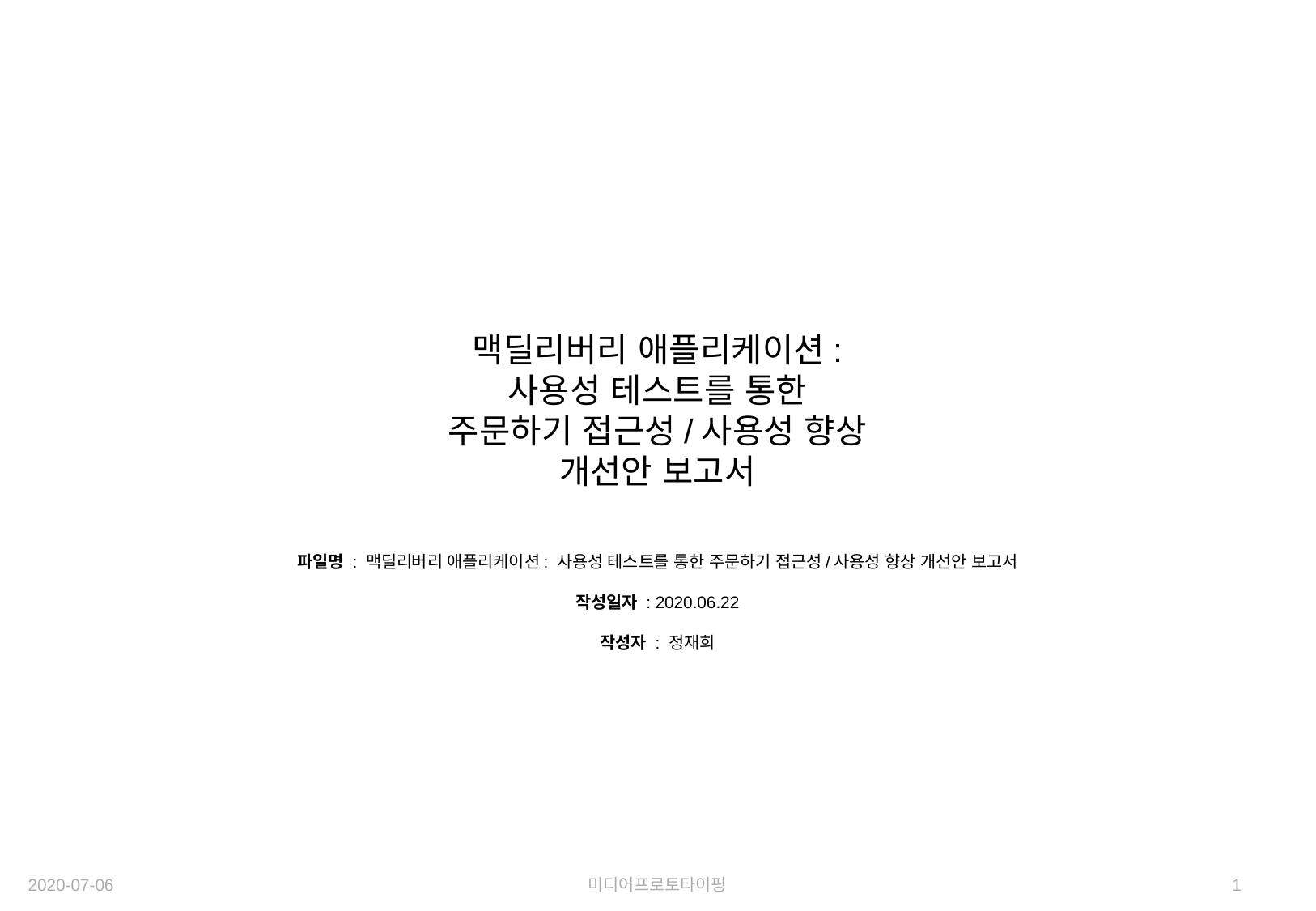

맥딜리버리 애플리케이션:
사용성 테스트를 통한
주문하기 접근성/사용성 향상
개선안 보고서
파일명 : 맥딜리버리 애플리케이션: 사용성 테스트를 통한 주문하기 접근성/사용성 향상 개선안 보고서

작성일자 : 2020.06.22

작성자 : 정재희